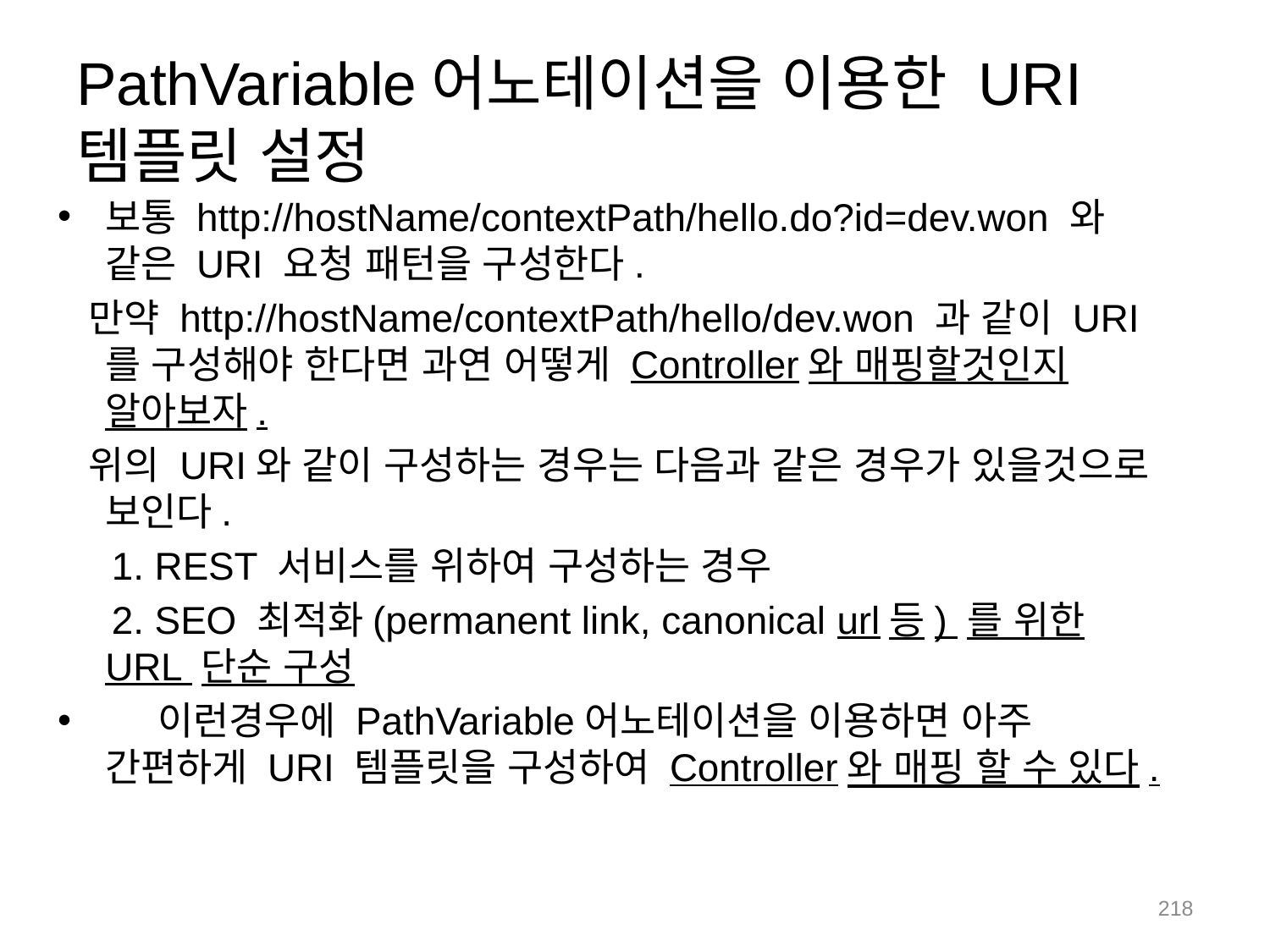

# PathVariable어노테이션을 이용한 URI템플릿 설정
보통 http://hostName/contextPath/hello.do?id=dev.won 와 같은 URI 요청 패턴을 구성한다.
  만약 http://hostName/contextPath/hello/dev.won 과 같이 URI를 구성해야 한다면 과연 어떻게 Controller와 매핑할것인지 알아보자.
  위의 URI와 같이 구성하는 경우는 다음과 같은 경우가 있을것으로 보인다.
     1. REST 서비스를 위하여 구성하는 경우
     2. SEO 최적화(permanent link, canonical url등) 를 위한 URL 단순 구성
    이런경우에 PathVariable어노테이션을 이용하면 아주 간편하게 URI 템플릿을 구성하여 Controller와 매핑 할 수 있다.
218